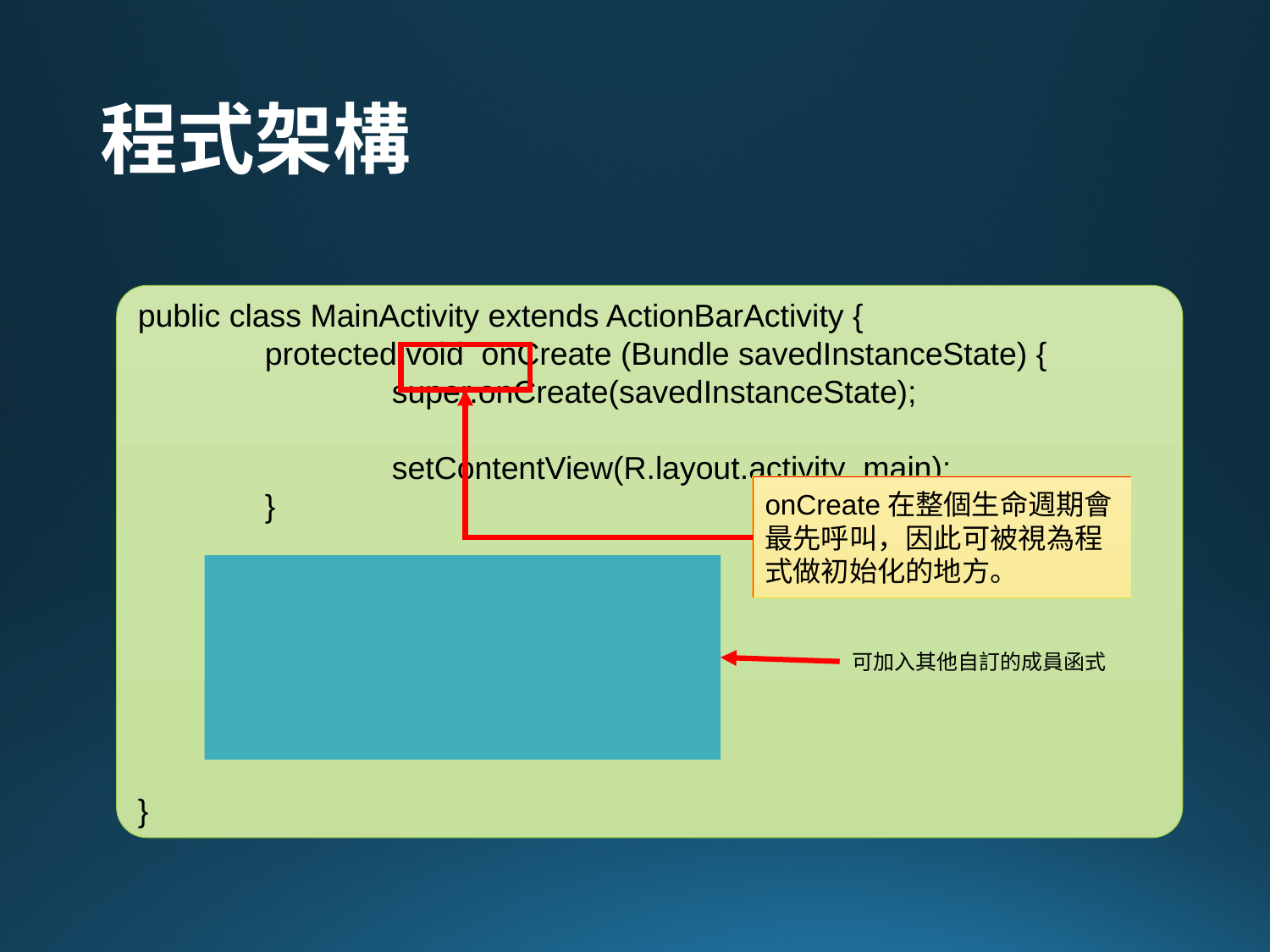

# 程式架構

public class MainActivity extends ActionBarActivity {
	protected void  onCreate (Bundle savedInstanceState) {
		super.onCreate(savedInstanceState);
		setContentView(R.layout.activity_main);
	}

}

onCreate在整個生命週期會最先呼叫，因此可被視為程式做初始化的地方。

可加入其他自訂的成員函式